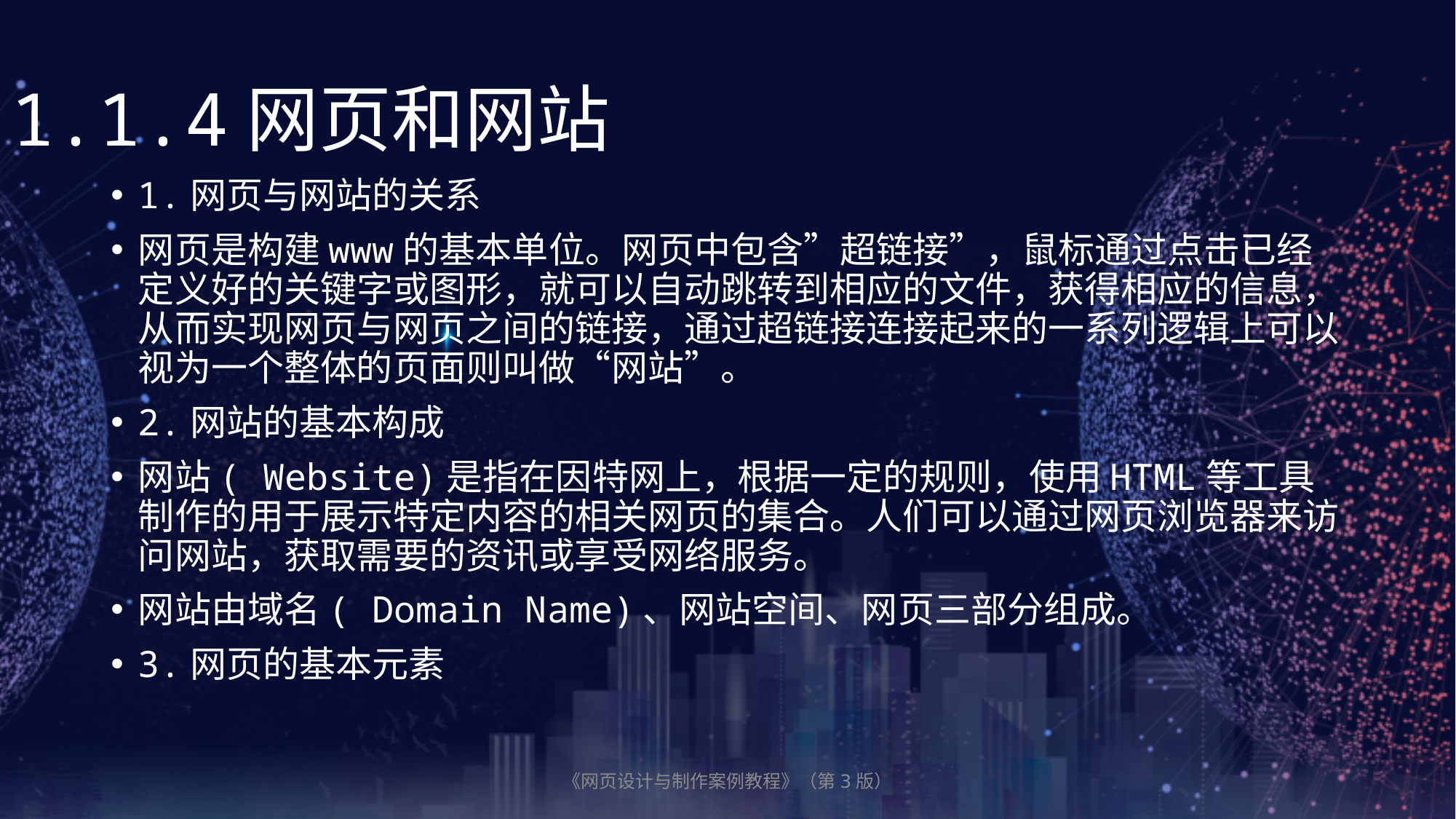

1.1.4网页和网站
1.网页与网站的关系
网页是构建www的基本单位。网页中包含”超链接”，鼠标通过点击已经定义好的关键字或图形，就可以自动跳转到相应的文件，获得相应的信息，从而实现网页与网页之间的链接，通过超链接连接起来的一系列逻辑上可以视为一个整体的页面则叫做“网站”。
2.网站的基本构成
网站( Website)是指在因特网上，根据一定的规则，使用HTML等工具制作的用于展示特定内容的相关网页的集合。人们可以通过网页浏览器来访问网站，获取需要的资讯或享受网络服务。
网站由域名( Domain Name)、网站空间、网页三部分组成。
3.网页的基本元素

《网页设计与制作案例教程》（第3版）